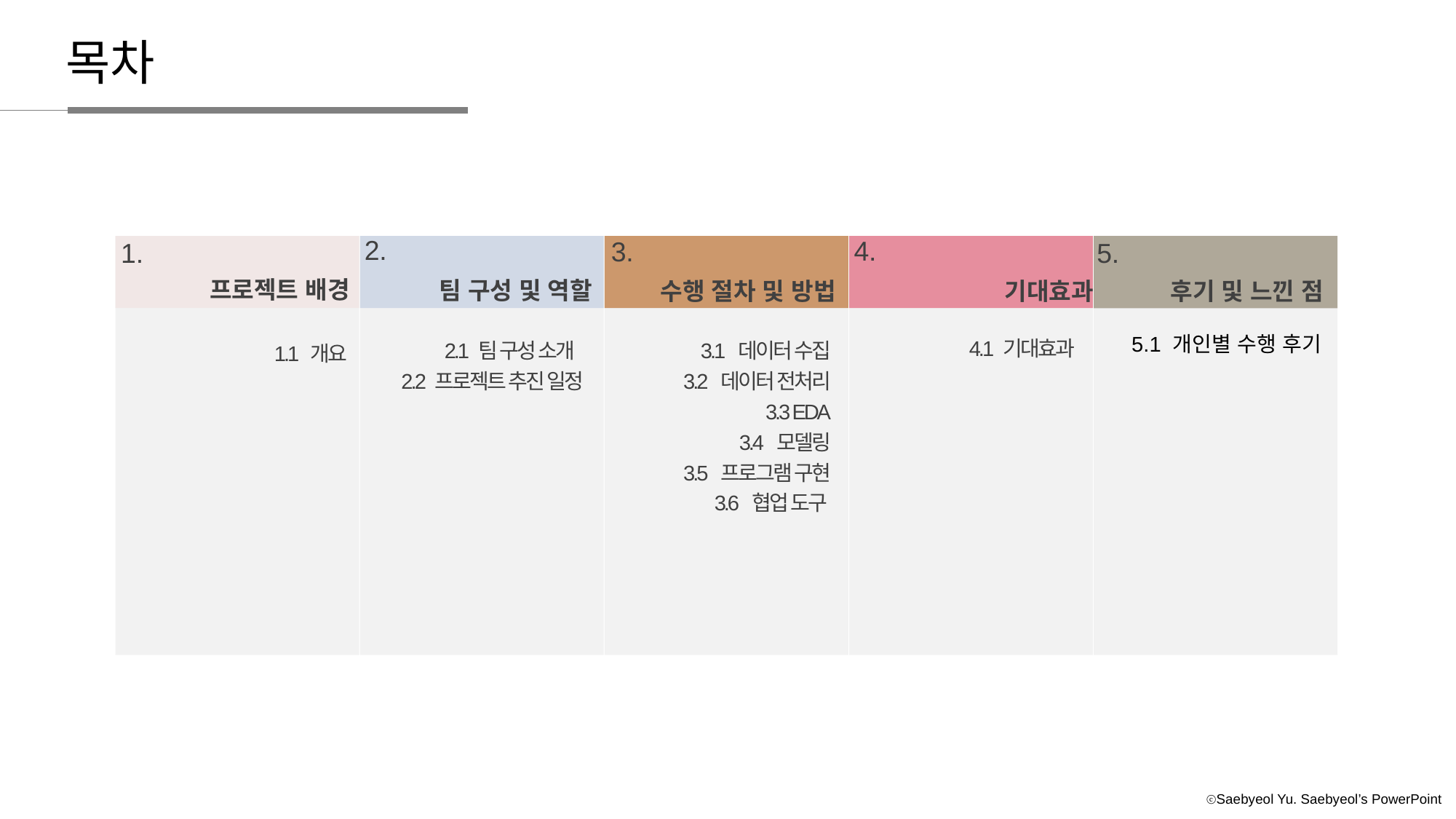

목차
2.
4.
3.
1.
5.

프로젝트 배경
팀 구성 및 역할
기대효과
후기 및 느낀 점
수행 절차 및 방법
4.1 기대효과
5.1 개인별 수행 후기
           2.1 팀 구성 소개
2.2 프로젝트 추진 일정
    3.1  데이터 수집
3.2  데이터 전처리
3.3 EDA
            3.4  모델링
 3.5  프로그램 구현
         3.6  협업 도구
1.1 개요